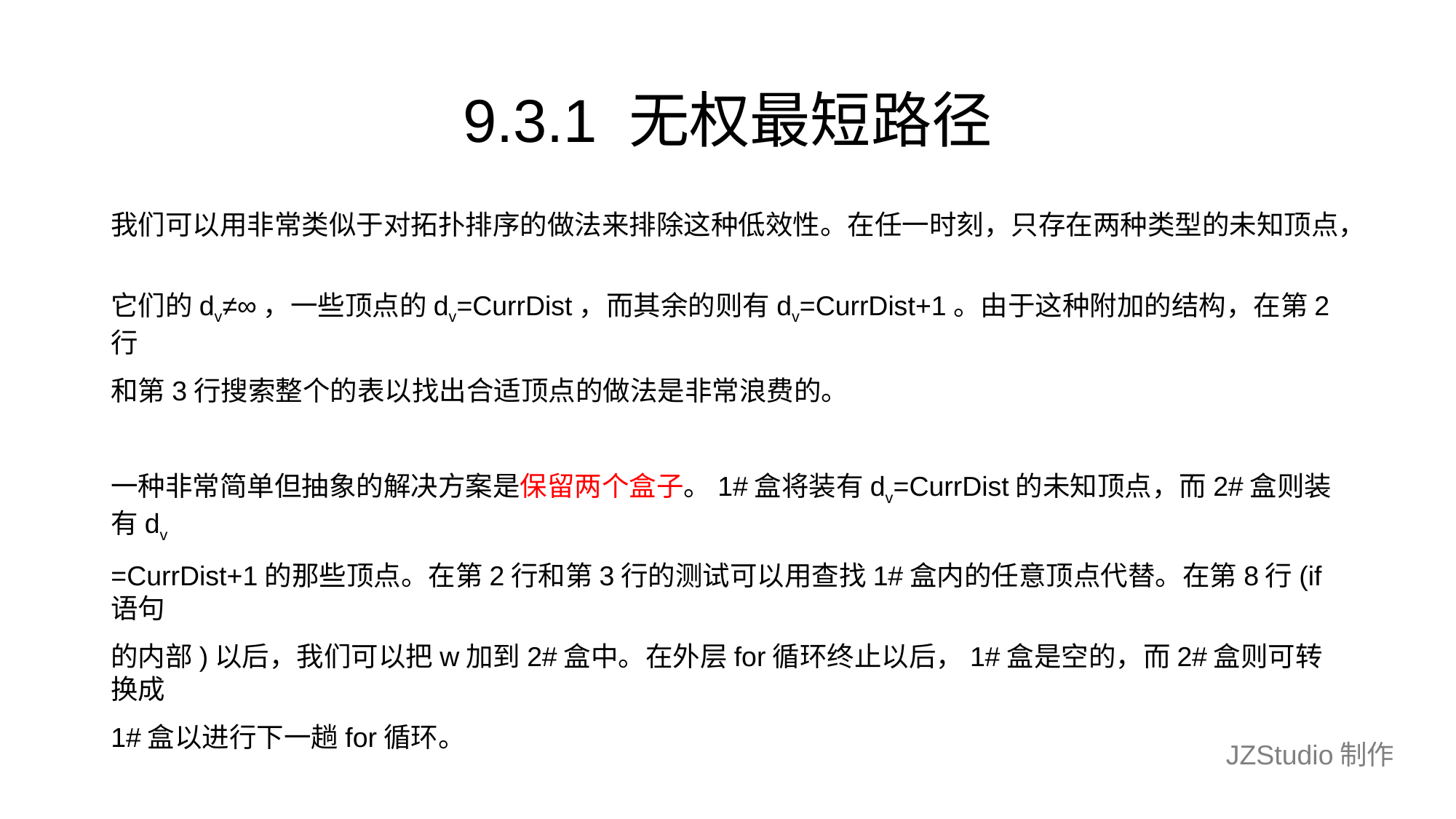

# 9.3.1 无权最短路径
我们可以用非常类似于对拓扑排序的做法来排除这种低效性。在任一时刻，只存在两种类型的未知顶点，
它们的dv≠∞，一些顶点的dv=CurrDist，而其余的则有dv=CurrDist+1。由于这种附加的结构，在第2行
和第3行搜索整个的表以找出合适顶点的做法是非常浪费的。

一种非常简单但抽象的解决方案是保留两个盒子。1#盒将装有dv=CurrDist的未知顶点，而2#盒则装有dv
=CurrDist+1的那些顶点。在第2行和第3行的测试可以用查找1#盒内的任意顶点代替。在第8行(if语句
的内部)以后，我们可以把w加到2#盒中。在外层for循环终止以后，1#盒是空的，而2#盒则可转换成
1#盒以进行下一趟for循环。